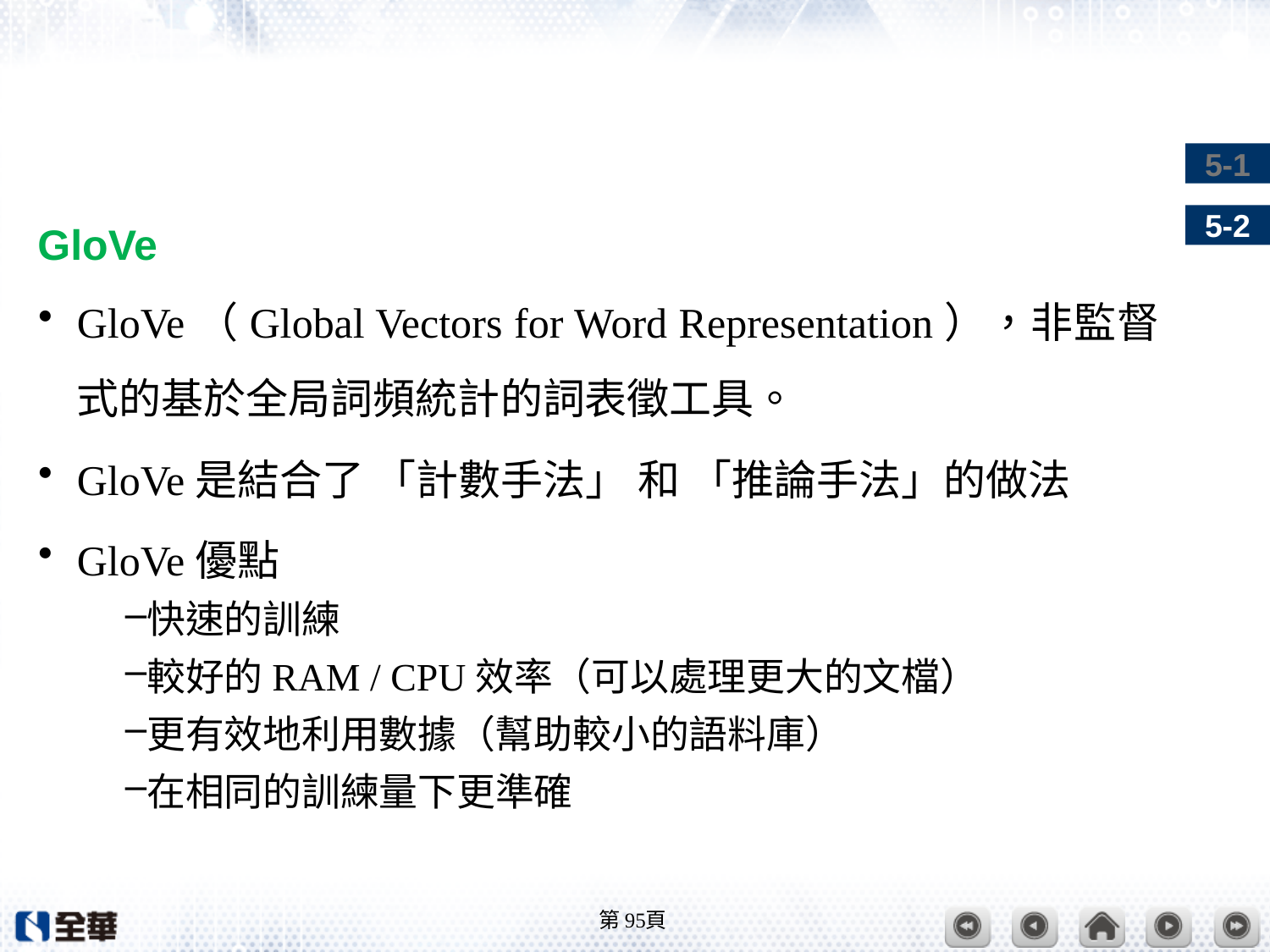

#
GloVe
GloVe（Global Vectors for Word Representation），非監督式的基於全局詞頻統計的詞表徵工具。
GloVe是結合了 「計數手法」 和 「推論手法」的做法
GloVe優點
快速的訓練
較好的RAM / CPU效率（可以處理更大的文檔）
更有效地利用數據（幫助較小的語料庫）
在相同的訓練量下更準確